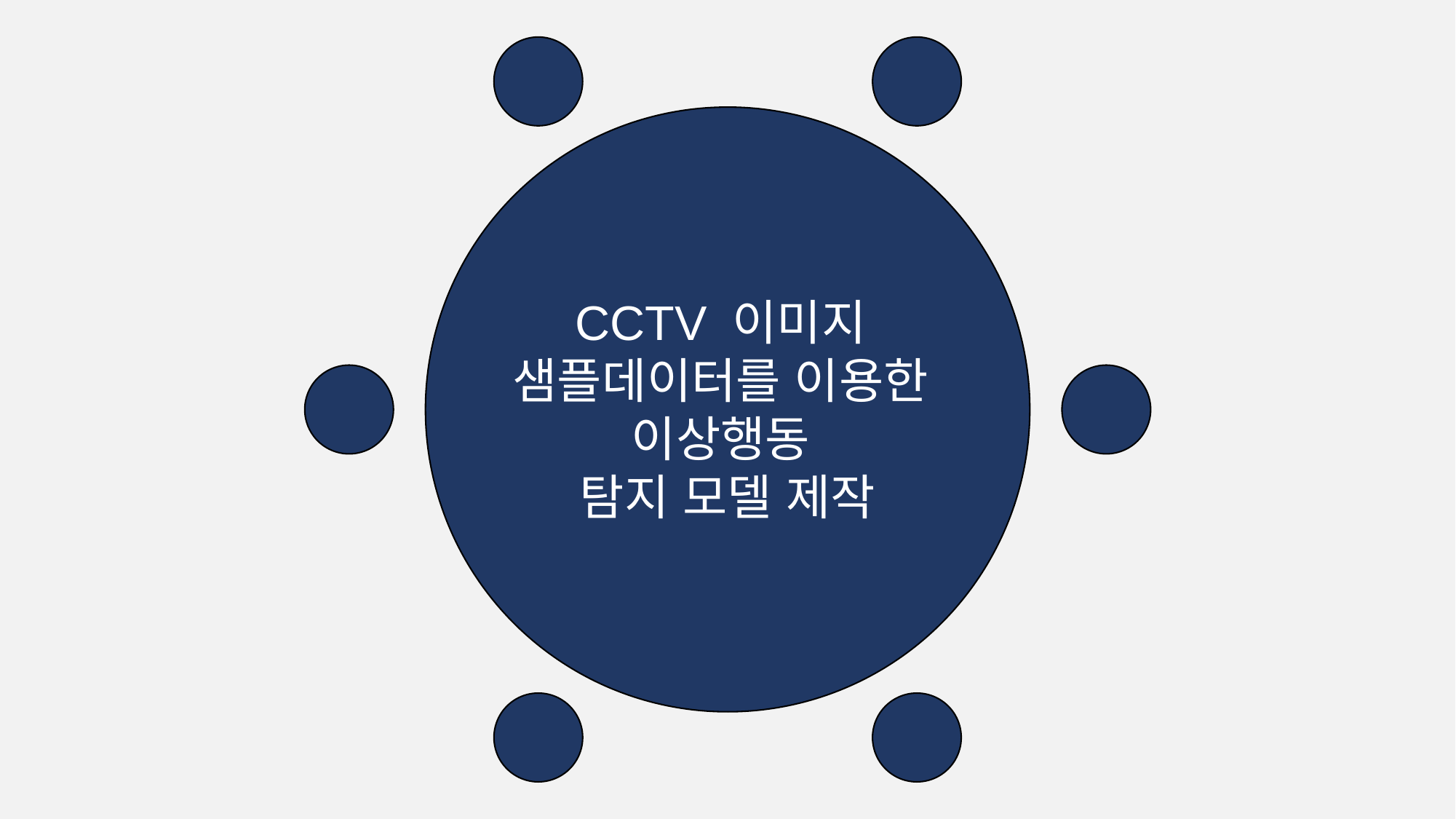

CCTV 이미지
샘플데이터를 이용한
이상행동
탐지 모델 제작